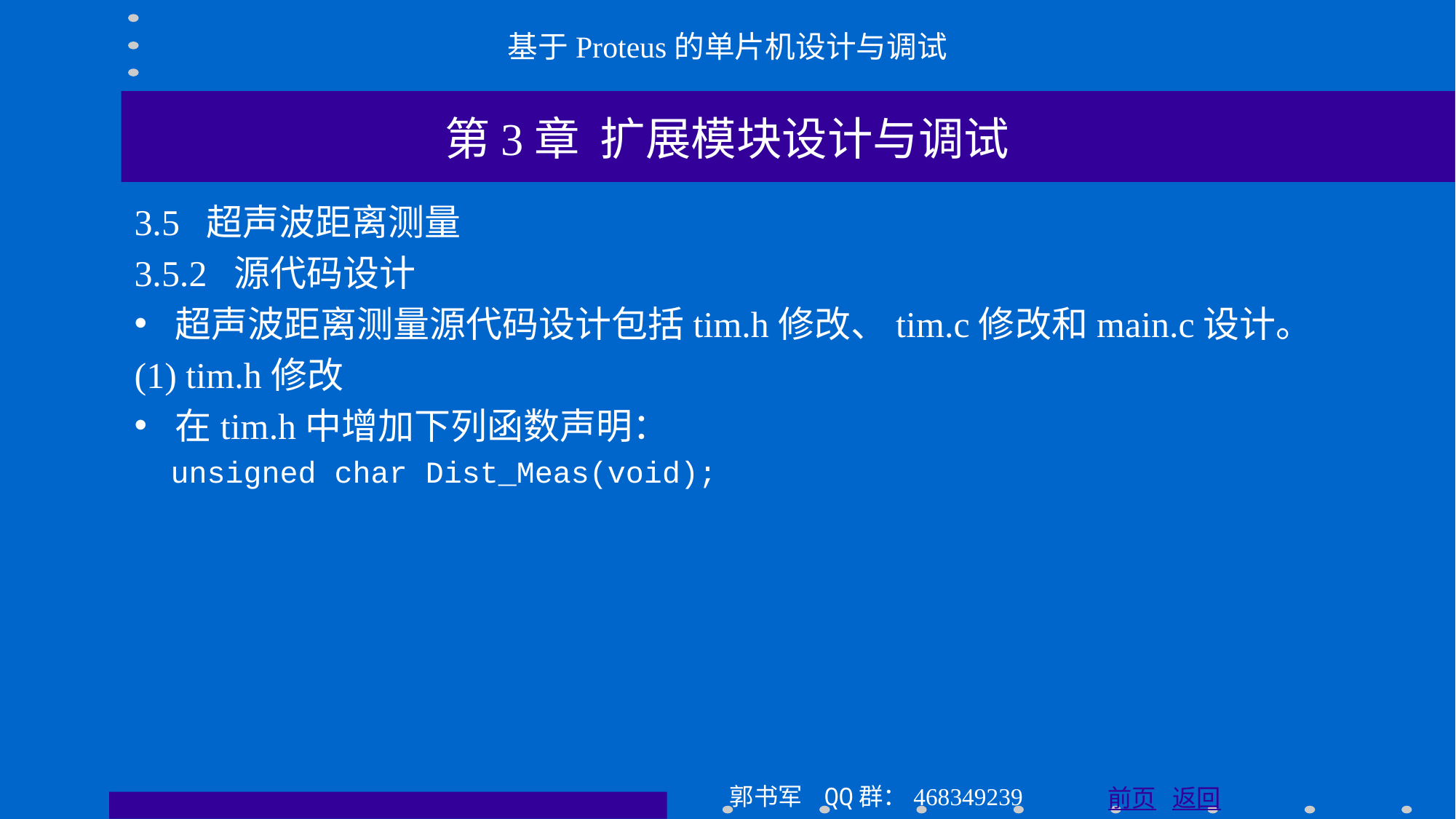

基于Proteus的单片机设计与调试
第3章  扩展模块设计与调试
3.5  超声波距离测量
3.5.2  源代码设计
超声波距离测量源代码设计包括tim.h修改、tim.c修改和main.c设计。
(1) tim.h修改
在tim.h中增加下列函数声明：
  unsigned char Dist_Meas(void);

郭书军   QQ群：468349239
前页   返回